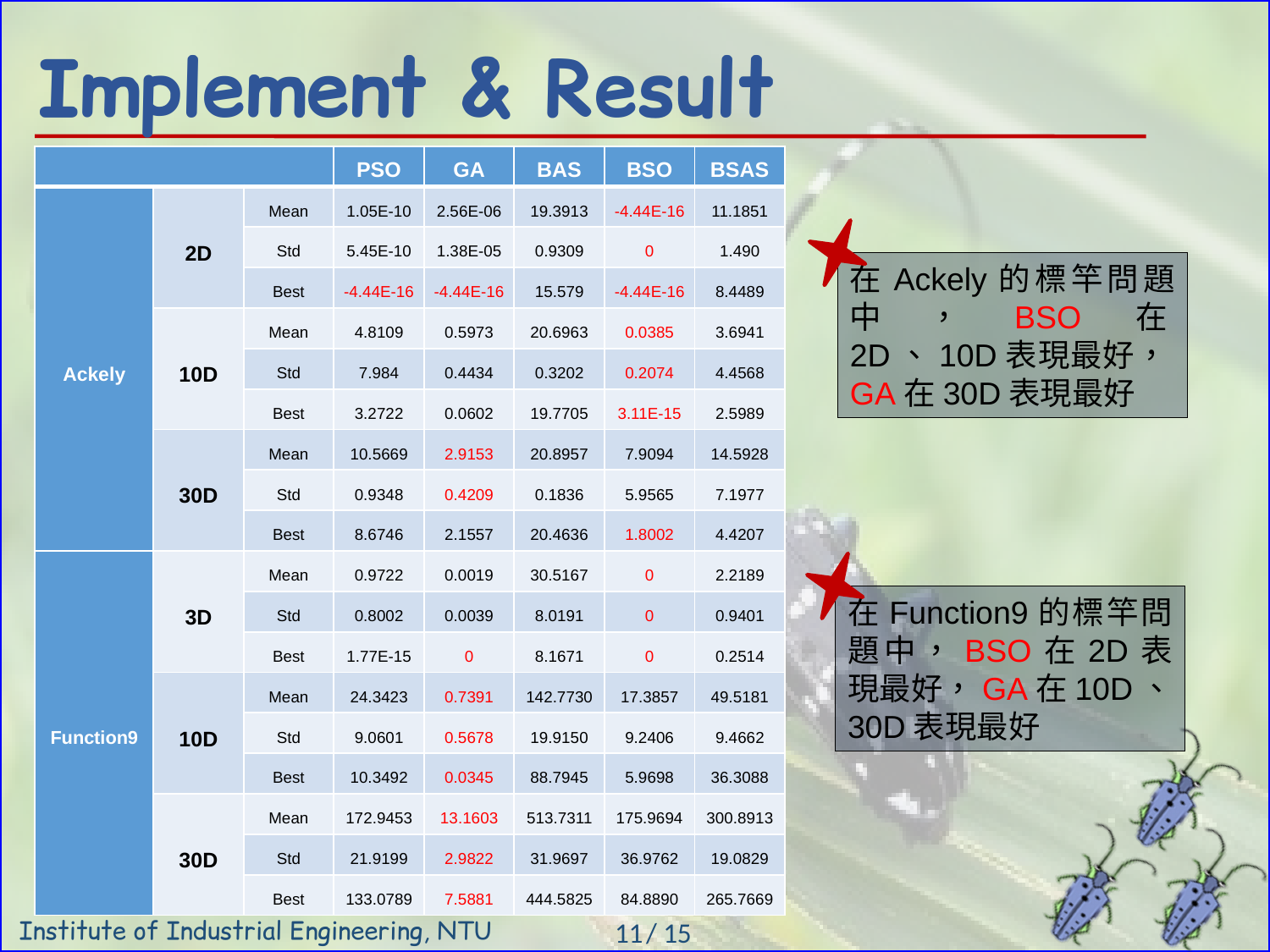

# Implement & Result
|  |  |  | PSO | GA | BAS | BSO | BSAS |
| --- | --- | --- | --- | --- | --- | --- | --- |
| Ackely | 2D | Mean | 1.05E-10 | 2.56E-06 | 19.3913 | -4.44E-16 | 11.1851 |
|  |  | Std | 5.45E-10 | 1.38E-05 | 0.9309 | 0 | 1.490 |
|  |  | Best | -4.44E-16 | -4.44E-16 | 15.579 | -4.44E-16 | 8.4489 |
|  | 10D | Mean | 4.8109 | 0.5973 | 20.6963 | 0.0385 | 3.6941 |
|  |  | Std | 7.984 | 0.4434 | 0.3202 | 0.2074 | 4.4568 |
|  |  | Best | 3.2722 | 0.0602 | 19.7705 | 3.11E-15 | 2.5989 |
|  | 30D | Mean | 10.5669 | 2.9153 | 20.8957 | 7.9094 | 14.5928 |
|  |  | Std | 0.9348 | 0.4209 | 0.1836 | 5.9565 | 7.1977 |
|  |  | Best | 8.6746 | 2.1557 | 20.4636 | 1.8002 | 4.4207 |
| Function9 | 3D | Mean | 0.9722 | 0.0019 | 30.5167 | 0 | 2.2189 |
|  |  | Std | 0.8002 | 0.0039 | 8.0191 | 0 | 0.9401 |
|  |  | Best | 1.77E-15 | 0 | 8.1671 | 0 | 0.2514 |
|  | 10D | Mean | 24.3423 | 0.7391 | 142.7730 | 17.3857 | 49.5181 |
|  |  | Std | 9.0601 | 0.5678 | 19.9150 | 9.2406 | 9.4662 |
|  |  | Best | 10.3492 | 0.0345 | 88.7945 | 5.9698 | 36.3088 |
|  | 30D | Mean | 172.9453 | 13.1603 | 513.7311 | 175.9694 | 300.8913 |
|  |  | Std | 21.9199 | 2.9822 | 31.9697 | 36.9762 | 19.0829 |
|  |  | Best | 133.0789 | 7.5881 | 444.5825 | 84.8890 | 265.7669 |

在Ackely的標竿問題中，BSO在2D、10D表現最好，GA在30D表現最好

在Function9的標竿問題中，BSO在2D表現最好，GA在10D、30D表現最好